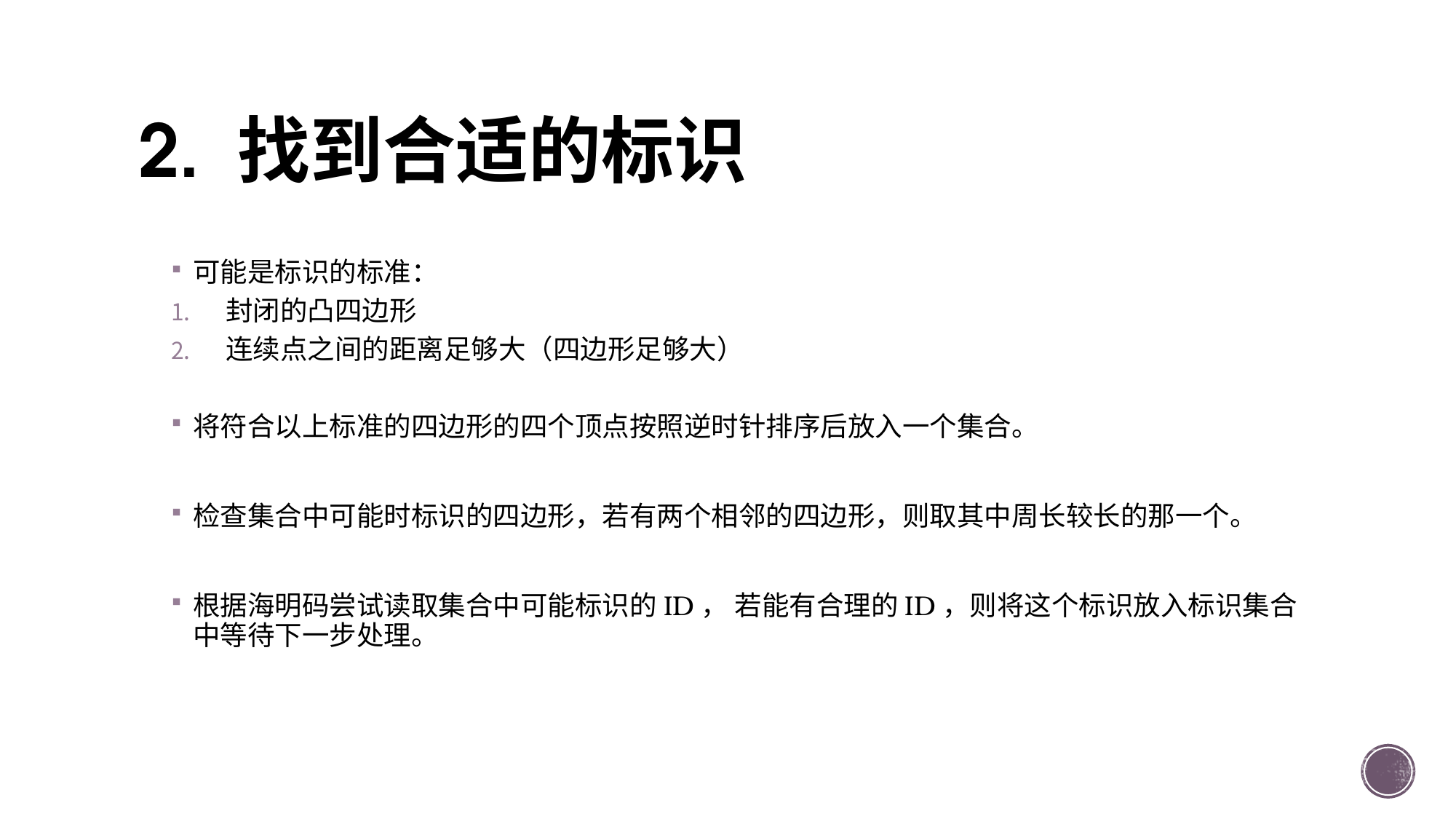

# 2. 找到合适的标识
可能是标识的标准：
封闭的凸四边形
连续点之间的距离足够大（四边形足够大）

将符合以上标准的四边形的四个顶点按照逆时针排序后放入一个集合。

检查集合中可能时标识的四边形，若有两个相邻的四边形，则取其中周长较长的那一个。

根据海明码尝试读取集合中可能标识的ID， 若能有合理的ID，则将这个标识放入标识集合中等待下一步处理。